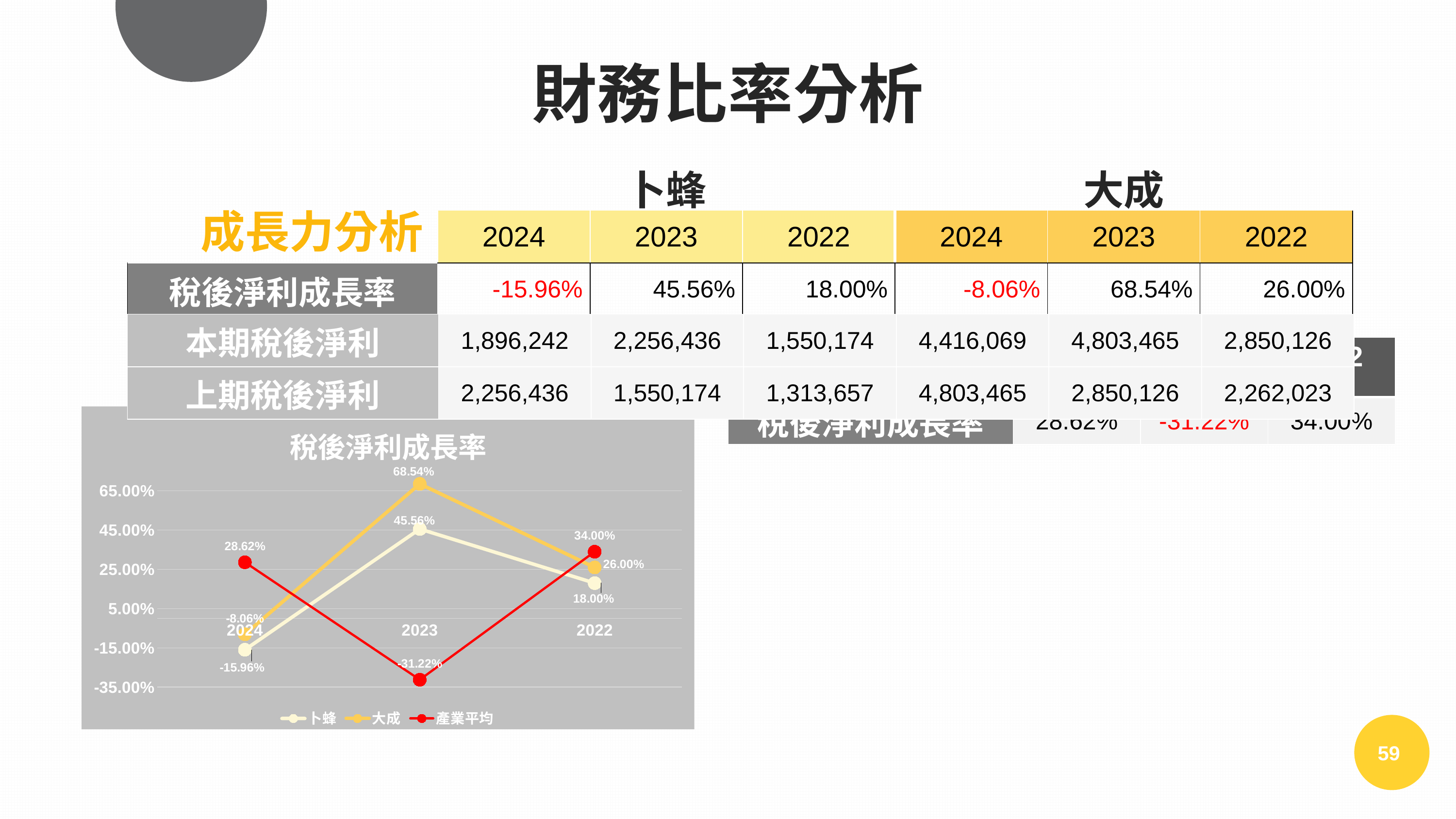

財務比率分析
|  | 卜蜂 |  |  | 大成 |  |  |
| --- | --- | --- | --- | --- | --- | --- |
|  | 2024 | 2023 | 2022 | 2024 | 2023 | 2022 |
| 稅後淨利成長率 | -15.96% | 45.56% | 18.00% | -8.06% | 68.54% | 26.00% |
成長力分析
| 本期稅後淨利 | 1,896,242 | 2,256,436 | 1,550,174 | 4,416,069 | 4,803,465 | 2,850,126 |
| --- | --- | --- | --- | --- | --- | --- |
| 上期稅後淨利 | 2,256,436 | 1,550,174 | 1,313,657 | 4,803,465 | 2,850,126 | 2,262,023 |
| 產業平均 | 2024 | 2023 | 2022 |
| --- | --- | --- | --- |
| 稅後淨利成長率 | 28.62% | -31.22% | 34.00% |

### Chart: 稅後淨利成長率

| Category | 卜蜂 | 大成 | 產業平均 |
|---|---|---|---|
| 2024 | -0.1596 | -0.0806 | 0.2862 |
| 2023 | 0.4556 | 0.6854 | -0.3122 |
| 2022 | 0.18 | 0.26 | 0.34 |
59